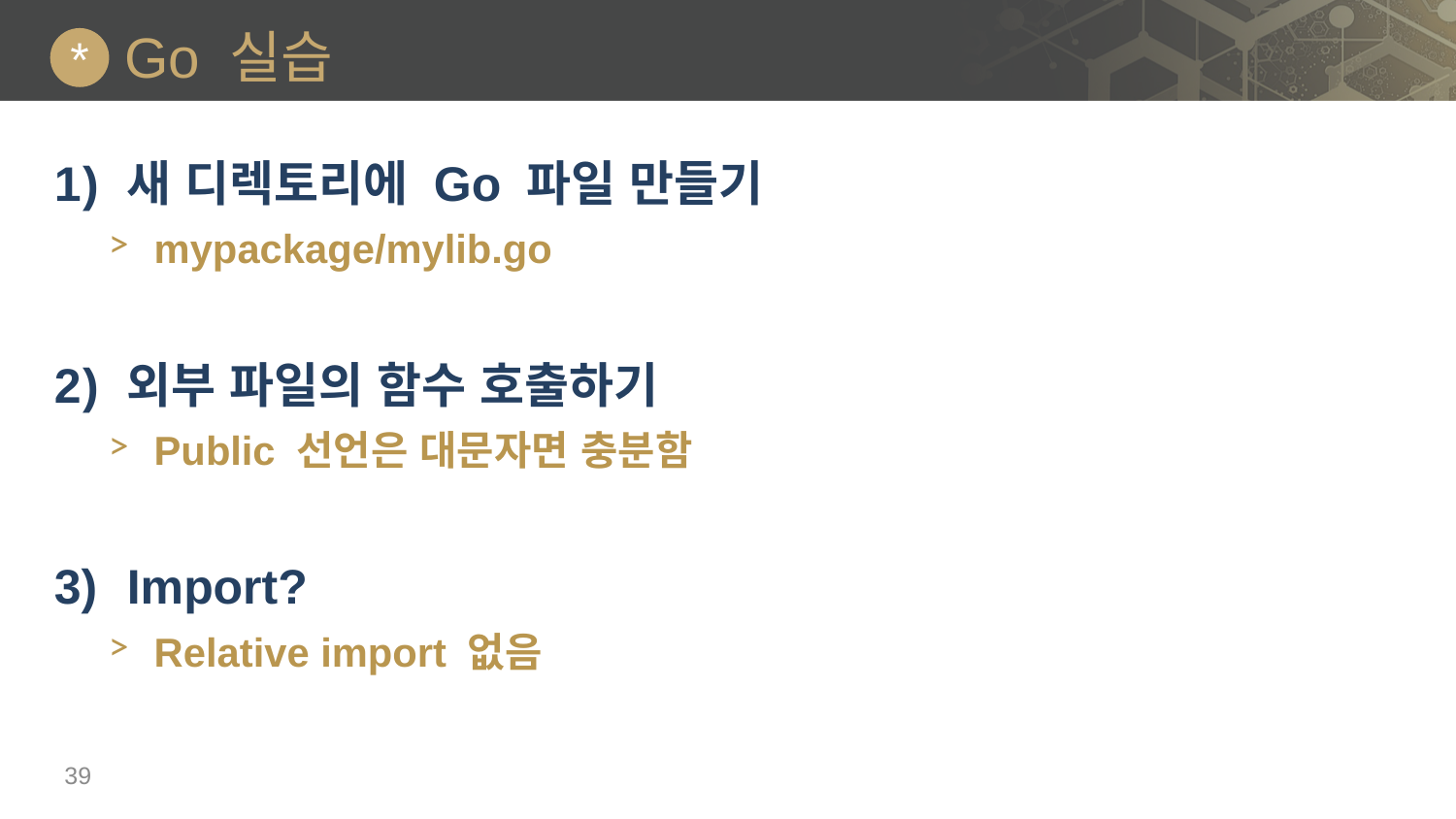

# Go 실습
*
새 디렉토리에 Go 파일 만들기
mypackage/mylib.go

외부 파일의 함수 호출하기
Public 선언은 대문자면 충분함

Import?
Relative import 없음

39